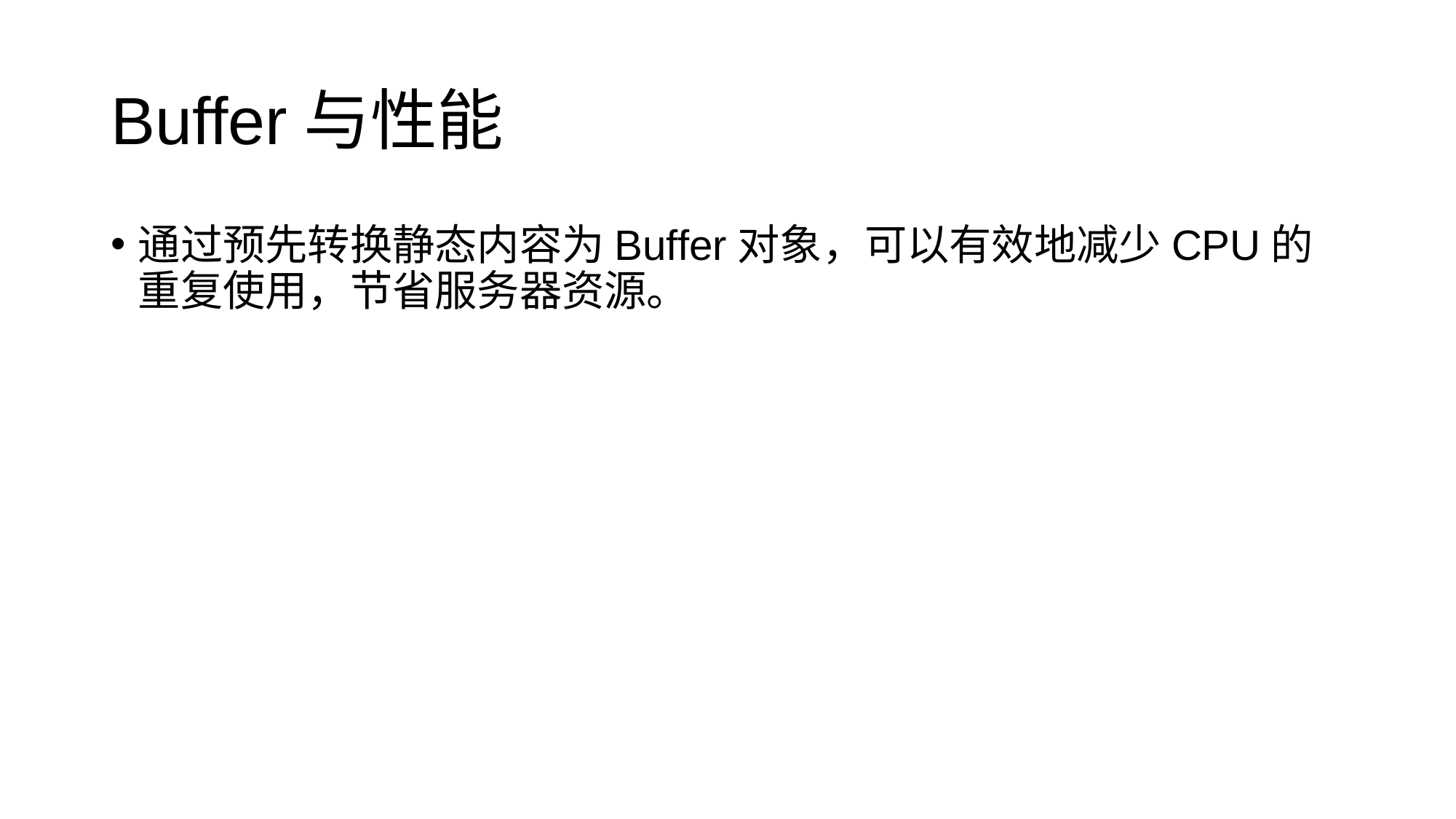

# Buffer与性能
通过预先转换静态内容为Buffer对象，可以有效地减少CPU的重复使用，节省服务器资源。